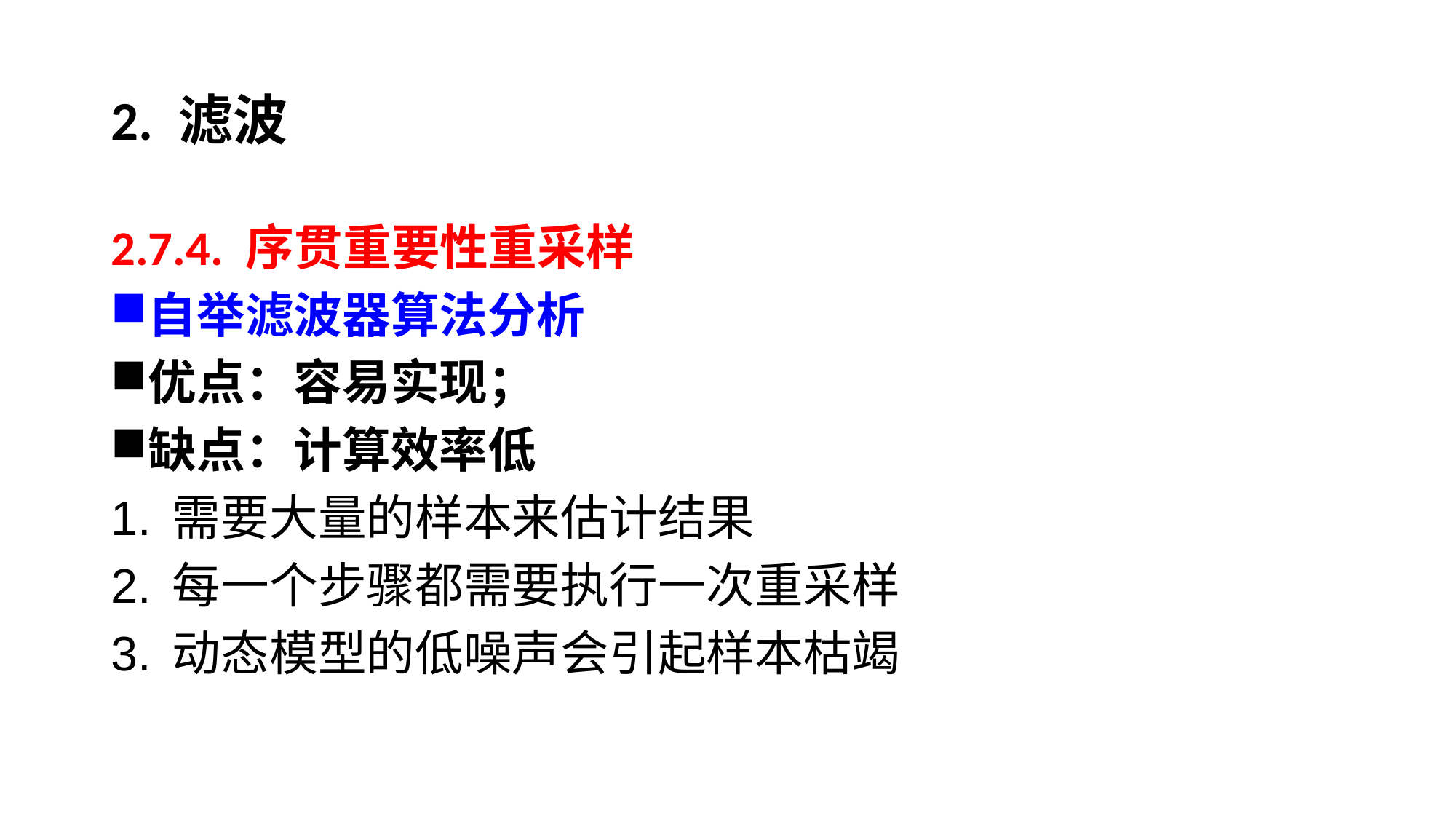

# 2. 滤波
2.7.4. 序贯重要性重采样
自举滤波器算法分析
优点：容易实现；
缺点：计算效率低
需要大量的样本来估计结果
每一个步骤都需要执行一次重采样
动态模型的低噪声会引起样本枯竭